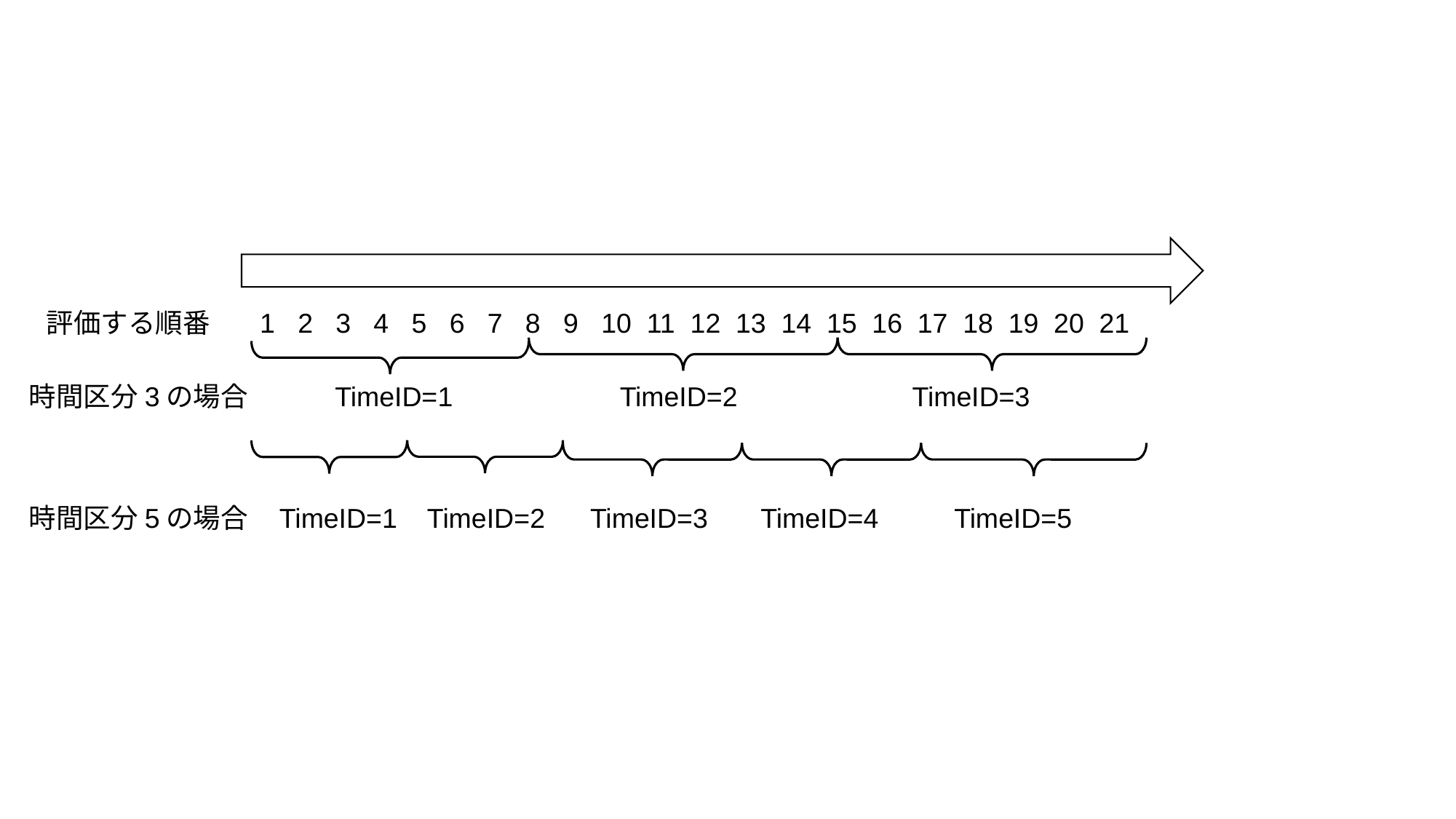

#

評価する順番       1   2   3   4   5   6   7   8   9   10  11  12  13  14  15  16  17  18  19  20  21

時間区分3の場合             TimeID=1                      TimeID=2                       TimeID=3

時間区分5の場合    TimeID=1    TimeID=2      TimeID=3       TimeID=4          TimeID=5